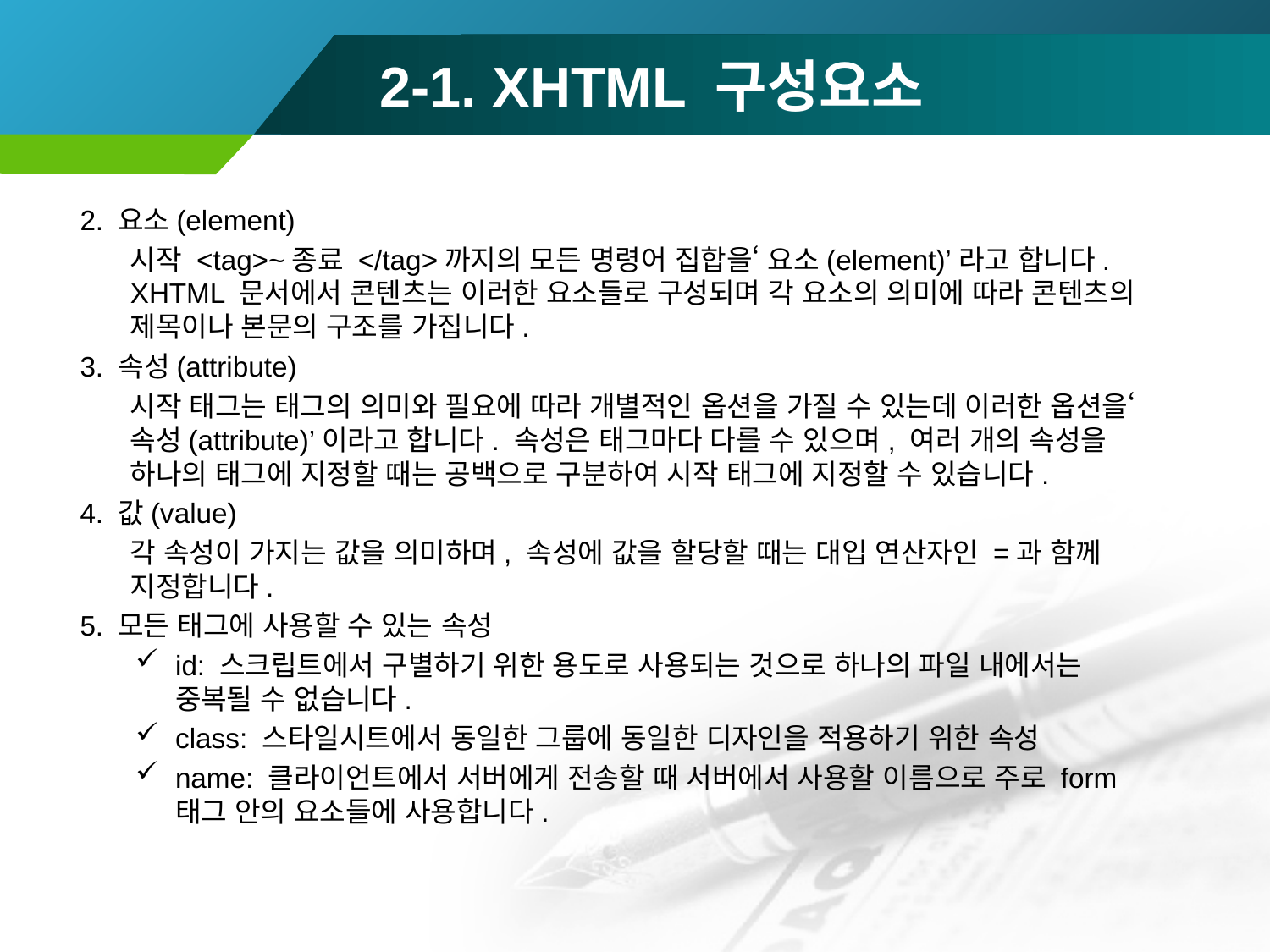

# 2-1. XHTML 구성요소
2. 요소(element)
시작 <tag>~종료 </tag>까지의 모든 명령어 집합을‘ 요소(element)’라고 합니다. XHTML 문서에서 콘텐츠는 이러한 요소들로 구성되며 각 요소의 의미에 따라 콘텐츠의 제목이나 본문의 구조를 가집니다.
3. 속성(attribute)
시작 태그는 태그의 의미와 필요에 따라 개별적인 옵션을 가질 수 있는데 이러한 옵션을‘속성(attribute)’이라고 합니다. 속성은 태그마다 다를 수 있으며, 여러 개의 속성을 하나의 태그에 지정할 때는 공백으로 구분하여 시작 태그에 지정할 수 있습니다.
4. 값(value)
각 속성이 가지는 값을 의미하며, 속성에 값을 할당할 때는 대입 연산자인 =과 함께 지정합니다.
5. 모든 태그에 사용할 수 있는 속성
id: 스크립트에서 구별하기 위한 용도로 사용되는 것으로 하나의 파일 내에서는 중복될 수 없습니다.
class: 스타일시트에서 동일한 그룹에 동일한 디자인을 적용하기 위한 속성
name: 클라이언트에서 서버에게 전송할 때 서버에서 사용할 이름으로 주로 form 태그 안의 요소들에 사용합니다.